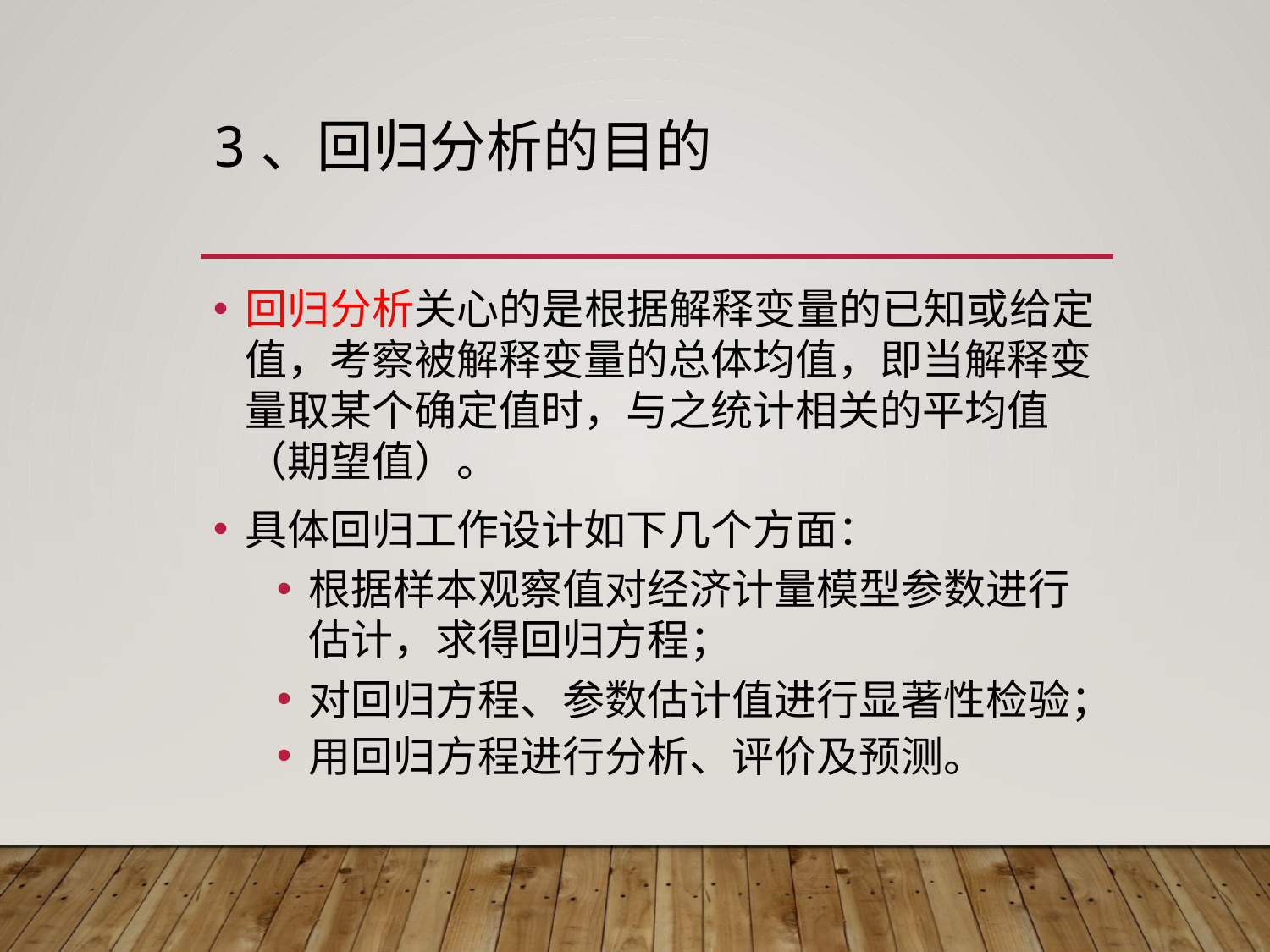

# 3、回归分析的目的
回归分析关心的是根据解释变量的已知或给定值，考察被解释变量的总体均值，即当解释变量取某个确定值时，与之统计相关的平均值（期望值）。
具体回归工作设计如下几个方面：
根据样本观察值对经济计量模型参数进行估计，求得回归方程；
对回归方程、参数估计值进行显著性检验；
用回归方程进行分析、评价及预测。